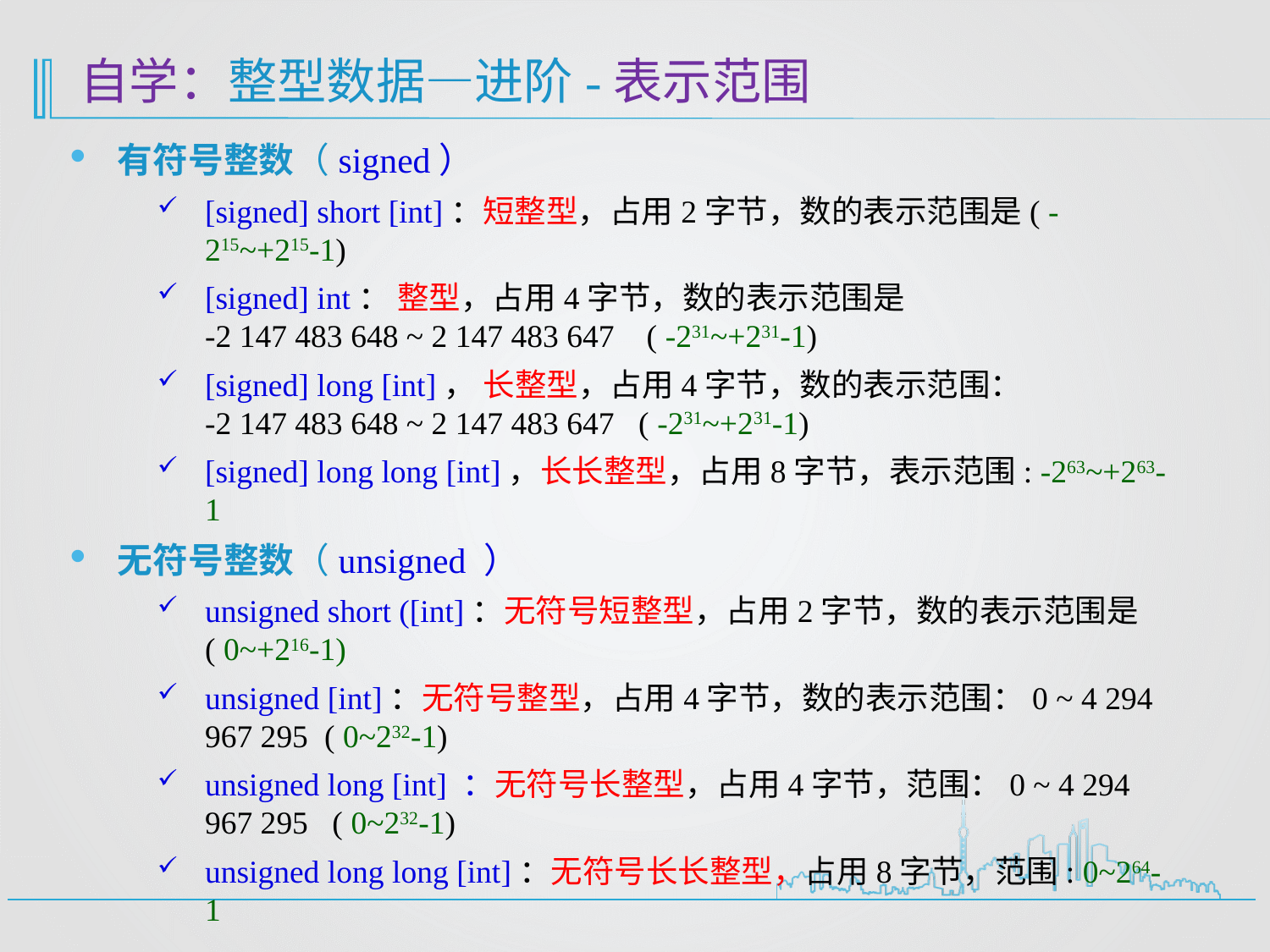

# 自学：整型数据—进阶-表示范围
有符号整数（signed）
[signed] short [int]：短整型，占用2字节，数的表示范围是( -215~+215-1)
[signed] int： 整型，占用4字节，数的表示范围是
-2 147 483 648 ~ 2 147 483 647    ( -231~+231-1)
[signed] long [int]， 长整型，占用4字节，数的表示范围：
-2 147 483 648 ~ 2 147 483 647   ( -231~+231-1)
[signed] long long [int]，长长整型，占用8字节，表示范围: -263~+263-1
无符号整数（unsigned ）
unsigned short ([int]：无符号短整型，占用2字节，数的表示范围是( 0~+216-1)
unsigned [int]：无符号整型，占用4字节，数的表示范围：0 ~ 4 294 967 295  ( 0~232-1)
unsigned long [int] ：无符号长整型，占用4字节，范围：0 ~ 4 294 967 295   ( 0~232-1)
unsigned long long [int]：无符号长长整型，占用8字节，范围: 0~264-1